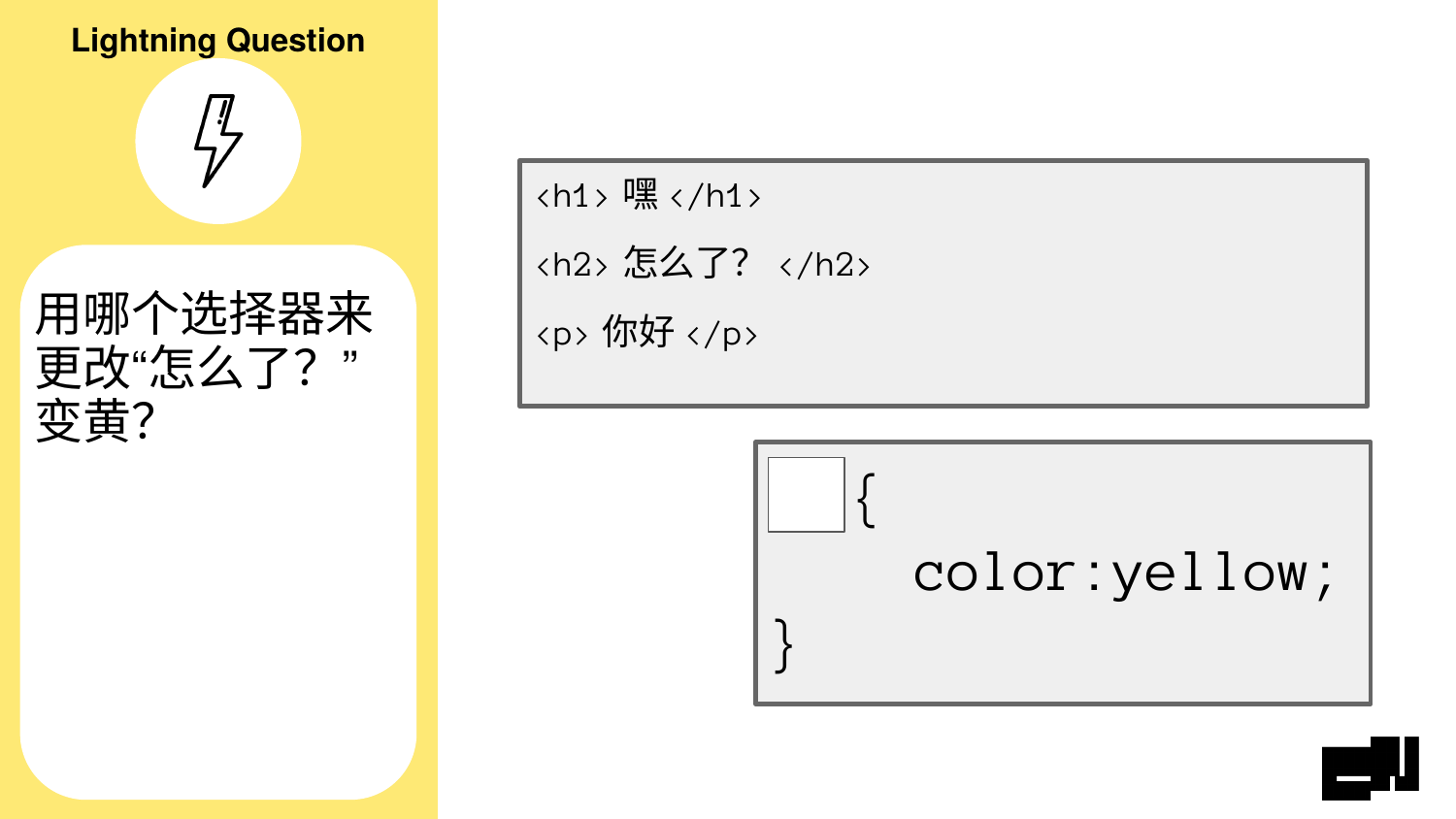

<h1>嘿</h1>
<h2>怎么了？</h2>
<p>你好</p>

# 用哪个选择器来更改“怎么了？”变黄？
h2 {
	color:yellow;
}